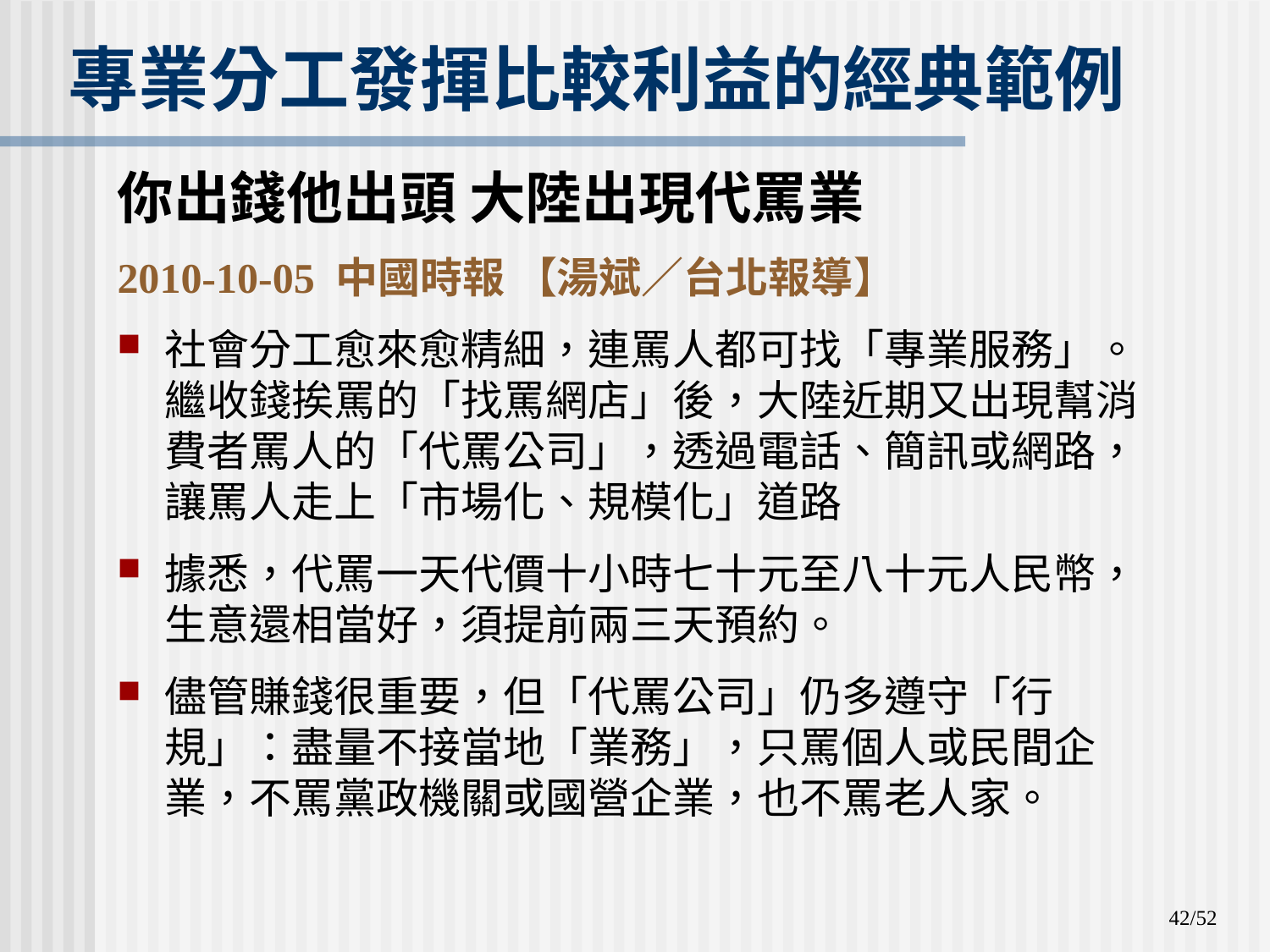

# 專業分工發揮比較利益的經典範例
你出錢他出頭 大陸出現代罵業
2010-10-05 中國時報 【湯斌／台北報導】
社會分工愈來愈精細，連罵人都可找「專業服務」。繼收錢挨罵的「找罵網店」後，大陸近期又出現幫消費者罵人的「代罵公司」，透過電話、簡訊或網路，讓罵人走上「市場化、規模化」道路
據悉，代罵一天代價十小時七十元至八十元人民幣，生意還相當好，須提前兩三天預約。
儘管賺錢很重要，但「代罵公司」仍多遵守「行規」：盡量不接當地「業務」，只罵個人或民間企業，不罵黨政機關或國營企業，也不罵老人家。